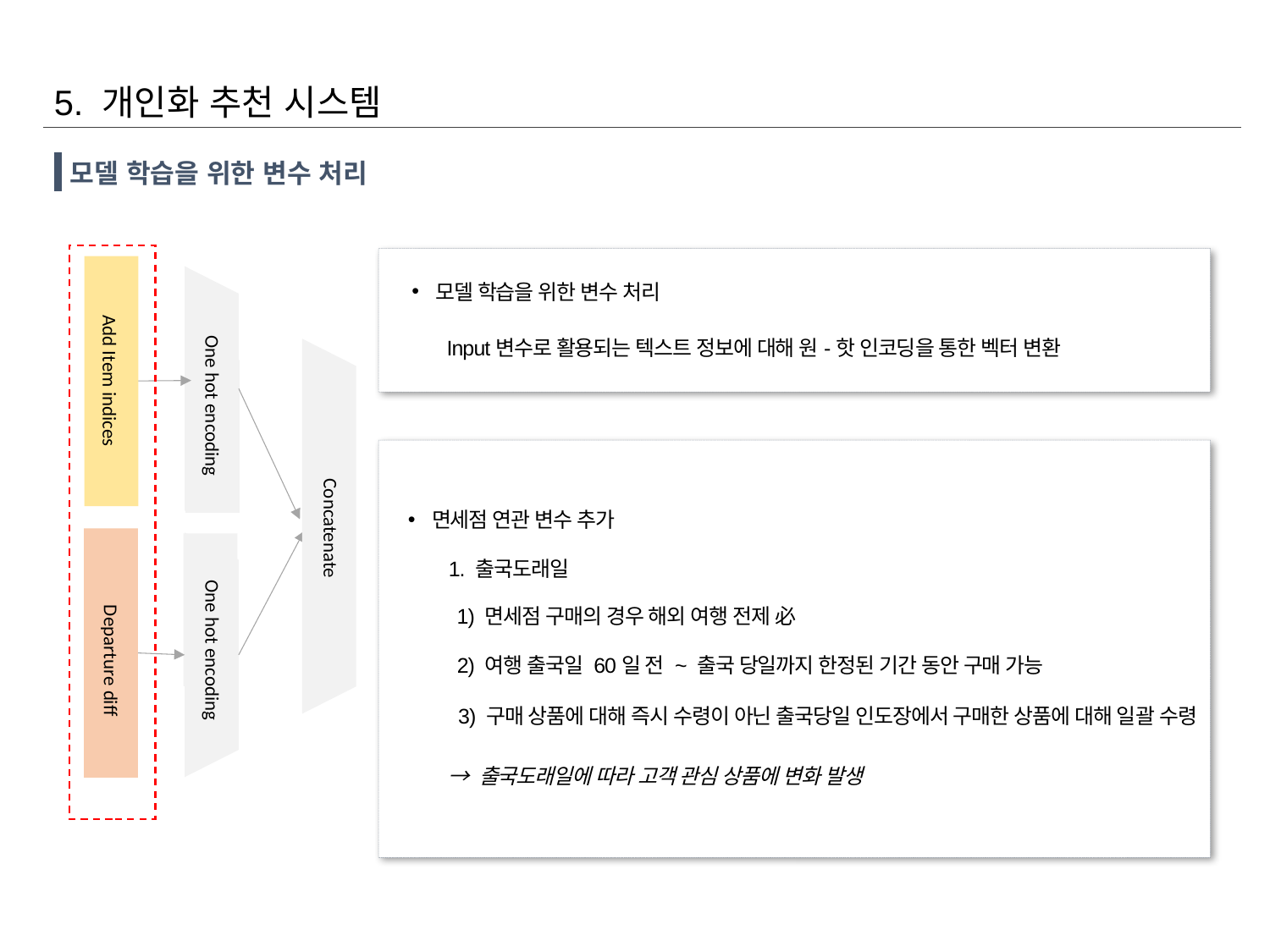

5. 개인화 추천 시스템
모델 학습을 위한 변수 처리

모델 학습을 위한 변수 처리
Input변수로 활용되는 텍스트 정보에 대해 원-핫 인코딩을 통한 벡터 변환

Add Item indices
One hot encoding

면세점 연관 변수 추가

Concatenate

1. 출국도래일
1) 면세점 구매의 경우 해외 여행 전제 必

One hot encoding
2) 여행 출국일 60일 전 ~ 출국 당일까지 한정된 기간 동안 구매 가능
Departure diff
3) 구매 상품에 대해 즉시 수령이 아닌 출국당일 인도장에서 구매한 상품에 대해 일괄 수령
→ 출국도래일에 따라 고객 관심 상품에 변화 발생